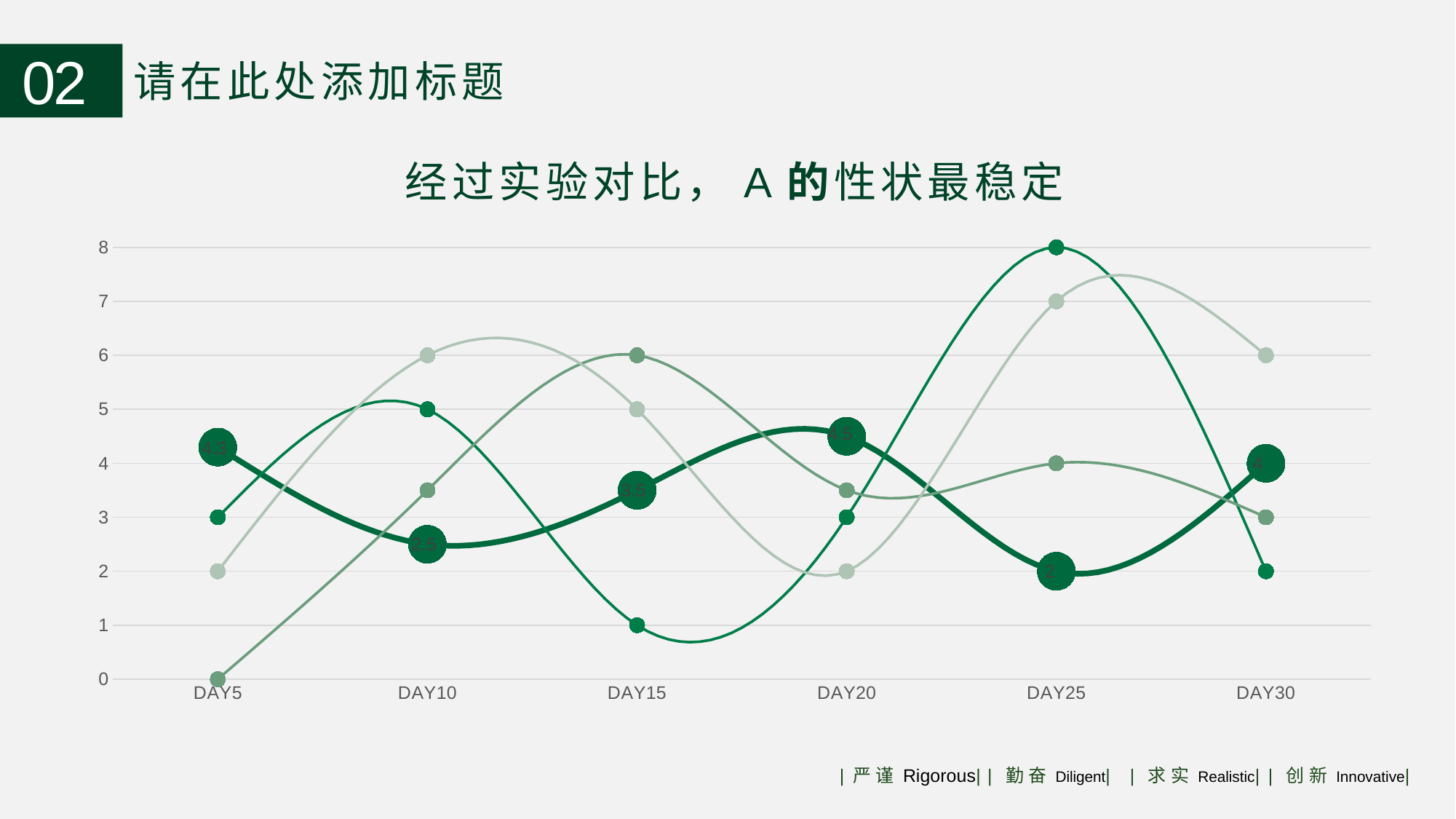

02

请在此处添加标题
经过实验对比，A的性状最稳定

### Chart

| Category | A | B | C | D |
|---|---|---|---|---|
| DAY5 | 4.3 | 3.0 | 0.0 | 2.0 |
| DAY10 | 2.5 | 5.0 | 3.5 | 6.0 |
| DAY15 | 3.5 | 1.0 | 6.0 | 5.0 |
| DAY20 | 4.5 | 3.0 | 3.5 | 2.0 |
| DAY25 | 2.0 | 8.0 | 4.0 | 7.0 |
| DAY30 | 4.0 | 2.0 | 3.0 | 6.0 |